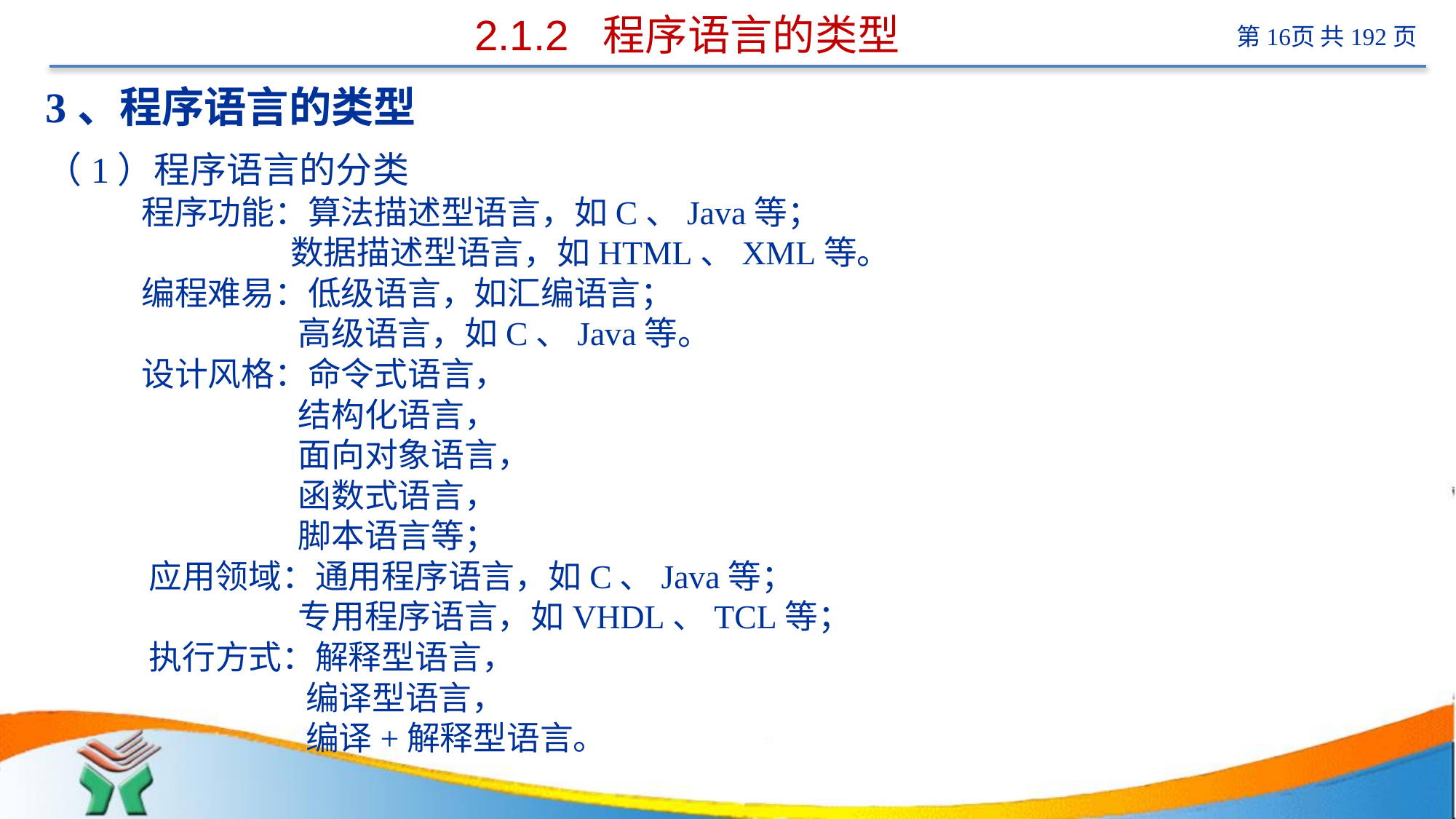

# 2.1.2  程序语言的类型
3、程序语言的类型

（1）程序语言的分类
      程序功能：算法描述型语言，如C、Java等；
                          数据描述型语言，如HTML、XML等。
      编程难易：低级语言，如汇编语言；
                           高级语言，如C、Java等。
      设计风格：命令式语言，
                           结构化语言，
                           面向对象语言，
                           函数式语言，
                           脚本语言等；
       应用领域：通用程序语言，如C、Java等；
                           专用程序语言，如VHDL、TCL等；
       执行方式：解释型语言，
                            编译型语言，
                            编译+解释型语言。